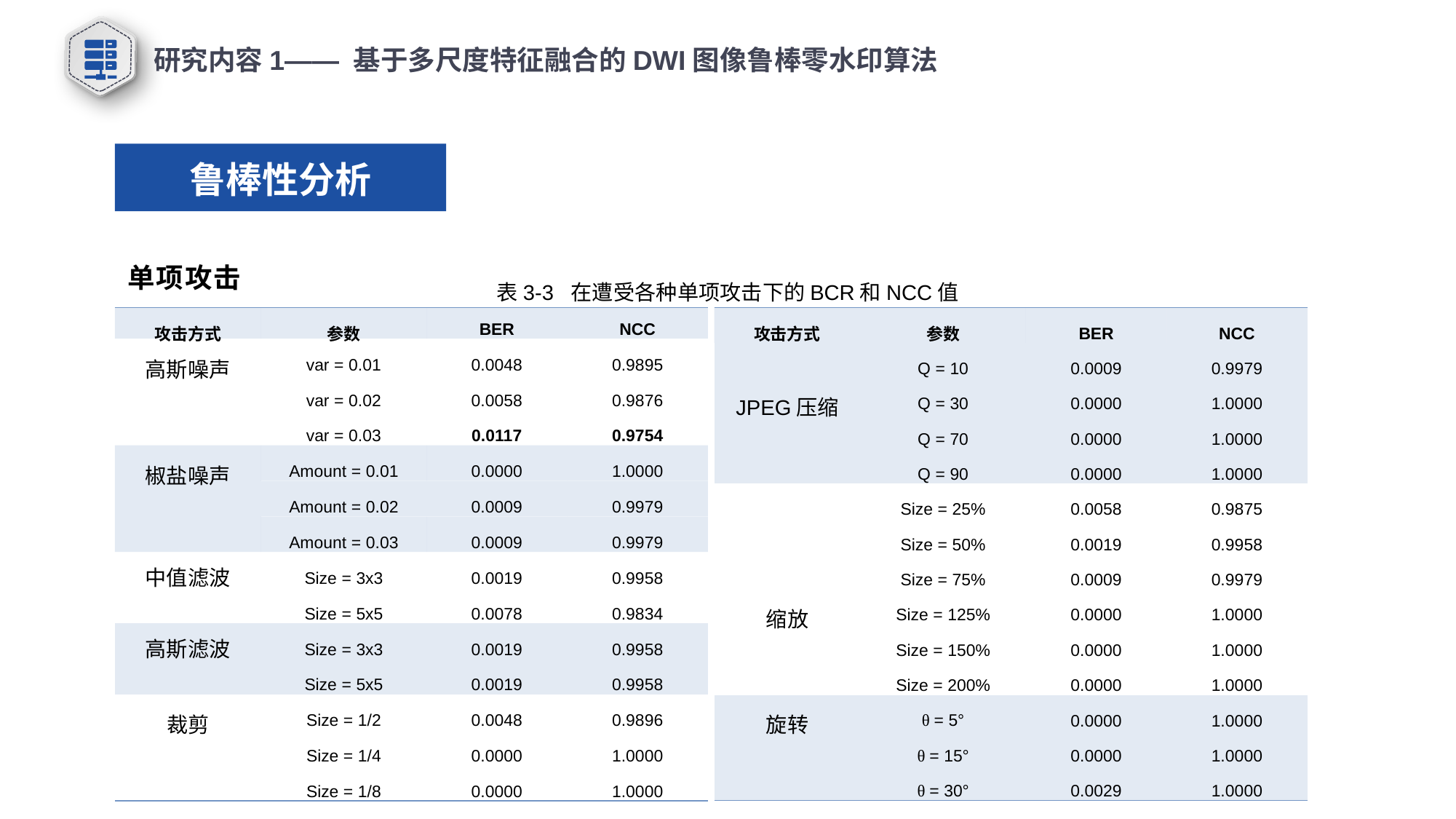

研究内容1—— 基于多尺度特征融合的DWI图像鲁棒零水印算法

鲁棒性分析
单项攻击
表3-3  在遭受各种单项攻击下的BCR和NCC值
| 攻击方式 | 参数 | BER | NCC |
| --- | --- | --- | --- |
| 高斯噪声 | var = 0.01 | 0.0048 | 0.9895 |
|  | var = 0.02 | 0.0058 | 0.9876 |
|  | var = 0.03 | 0.0117 | 0.9754 |
| 椒盐噪声 | Amount = 0.01 | 0.0000 | 1.0000 |
|  | Amount = 0.02 | 0.0009 | 0.9979 |
|  | Amount = 0.03 | 0.0009 | 0.9979 |
| 中值滤波 | Size = 3x3 | 0.0019 | 0.9958 |
|  | Size = 5x5 | 0.0078 | 0.9834 |
| 高斯滤波 | Size = 3x3 | 0.0019 | 0.9958 |
|  | Size = 5x5 | 0.0019 | 0.9958 |
| 裁剪 | Size = 1/2 | 0.0048 | 0.9896 |
|  | Size = 1/4 | 0.0000 | 1.0000 |
|  | Size = 1/8 | 0.0000 | 1.0000 |
| 攻击方式 | 参数 | BER | NCC |
| --- | --- | --- | --- |
| JPEG压缩 | Q = 10 | 0.0009 | 0.9979 |
|  | Q = 30 | 0.0000 | 1.0000 |
|  | Q = 70 | 0.0000 | 1.0000 |
|  | Q = 90 | 0.0000 | 1.0000 |
| 缩放 | Size = 25% | 0.0058 | 0.9875 |
|  | Size = 50% | 0.0019 | 0.9958 |
|  | Size = 75% | 0.0009 | 0.9979 |
|  | Size = 125% | 0.0000 | 1.0000 |
|  | Size = 150% | 0.0000 | 1.0000 |
|  | Size = 200% | 0.0000 | 1.0000 |
| 旋转 | θ = 5° | 0.0000 | 1.0000 |
|  | θ = 15° | 0.0000 | 1.0000 |
|  | θ = 30° | 0.0029 | 1.0000 |